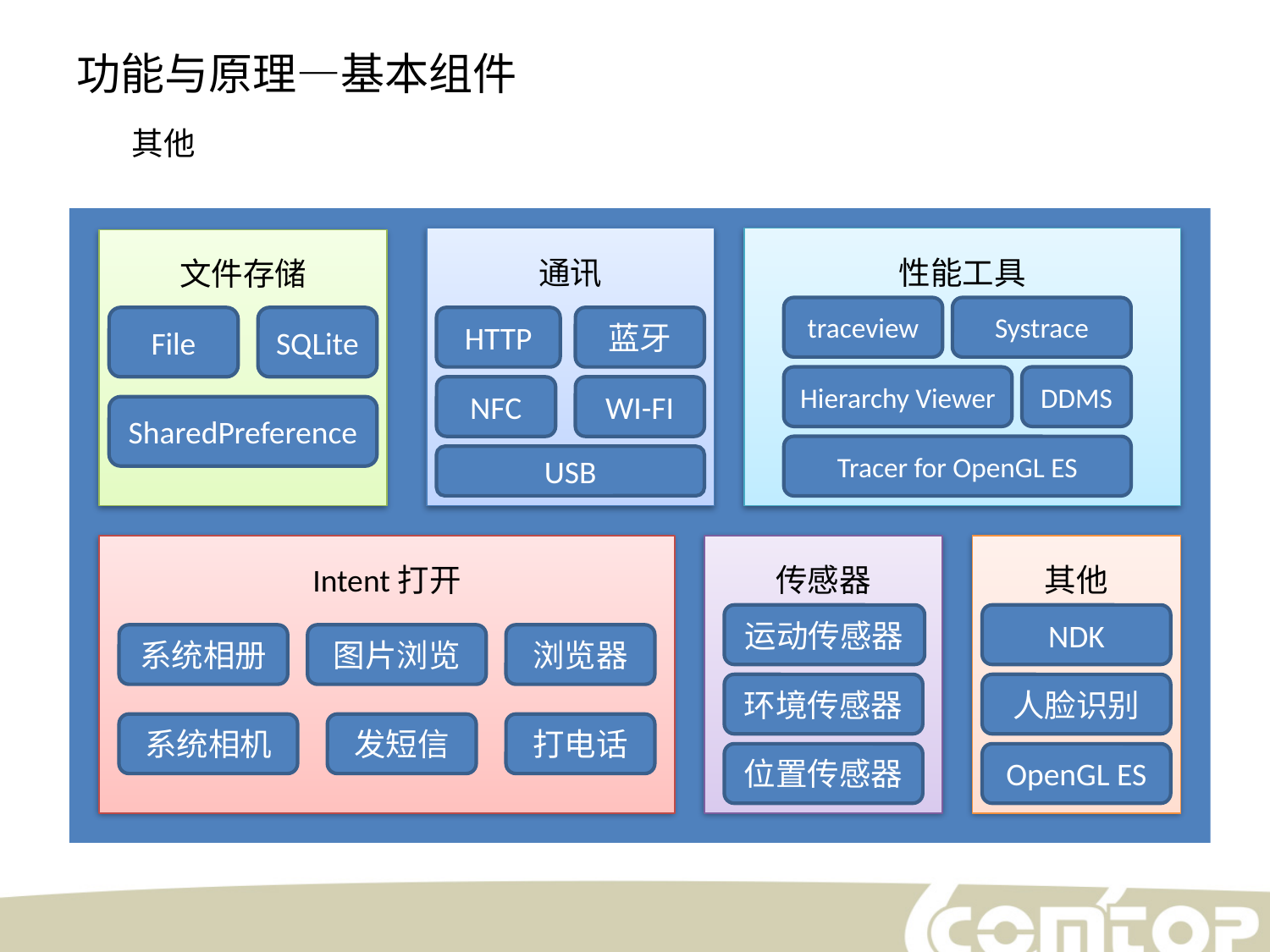

功能与原理—基本组件
其他

通讯

性能工具

文件存储

traceview
Systrace
File
SQLite
HTTP
蓝牙
Hierarchy Viewer
DDMS
NFC
WI-FI
SharedPreference
Tracer for OpenGL ES
USB
Intent打开

传感器

其他

运动传感器
NDK
系统相册
图片浏览
浏览器
环境传感器
人脸识别
系统相机
发短信
打电话
位置传感器
OpenGL ES